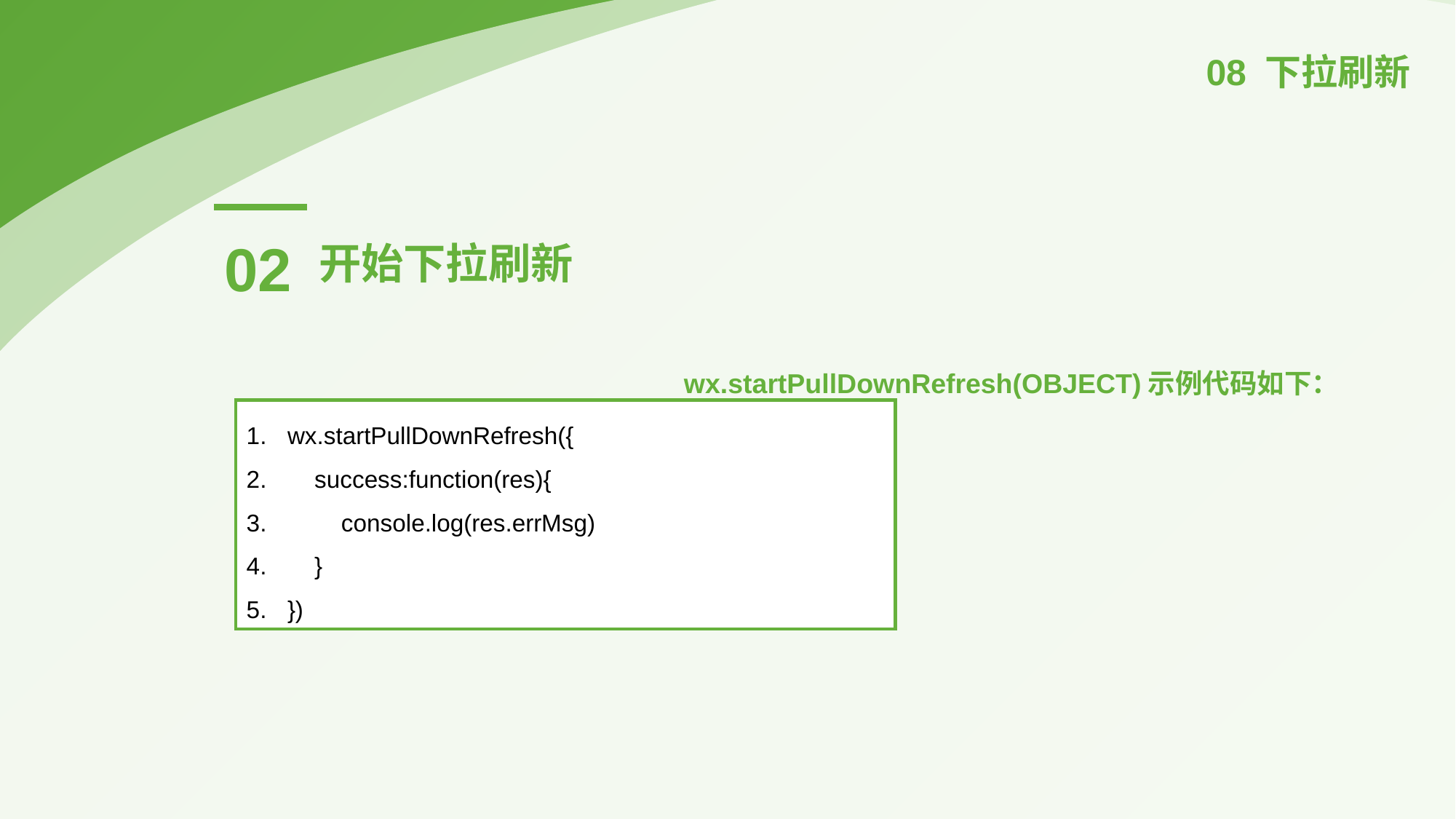

08 下拉刷新
02

开始下拉刷新

wx.startPullDownRefresh(OBJECT)示例代码如下：

wx.startPullDownRefresh({
    success:function(res){
        console.log(res.errMsg)
    }
})